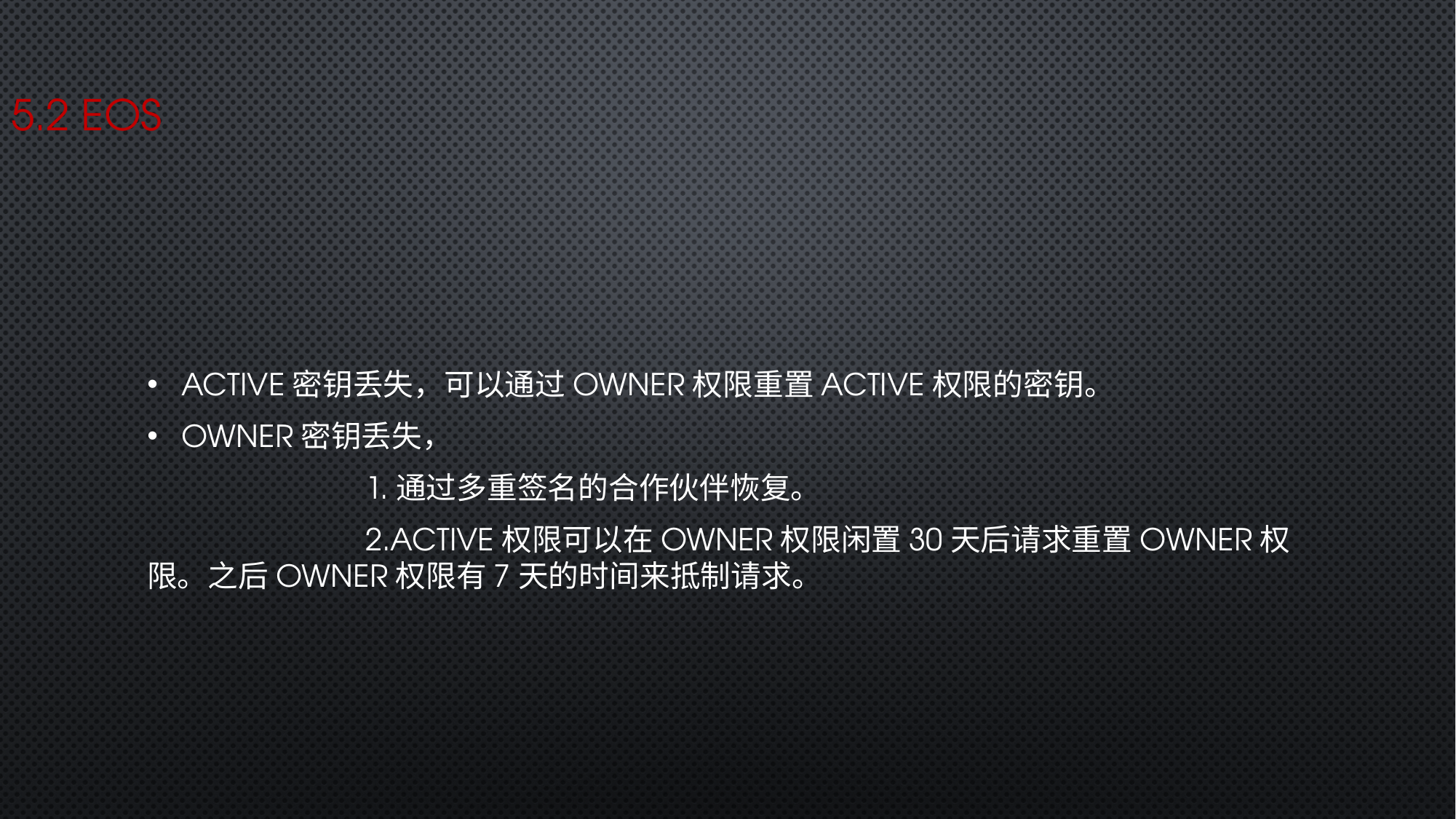

# 5.2 EOS
Active密钥丢失，可以通过Owner权限重置Active权限的密钥。
Owner密钥丢失，
		1.通过多重签名的合作伙伴恢复。
		2.Active权限可以在Owner权限闲置30天后请求重置Owner权限。之后Owner权限有7天的时间来抵制请求。